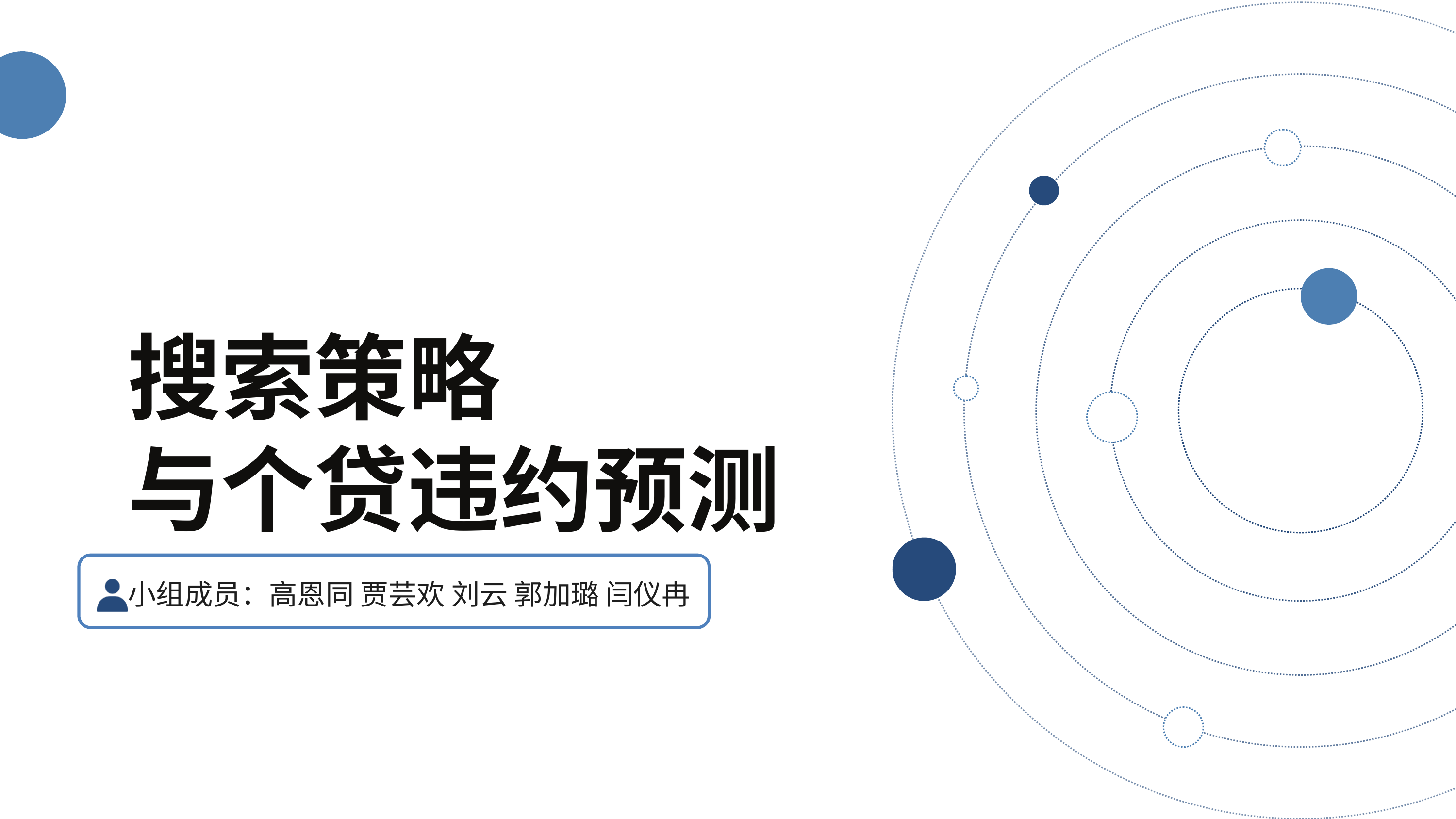

搜索策略
与个贷违约预测

小组成员：高恩同 贾芸欢 刘云 郭加璐 闫仪冉